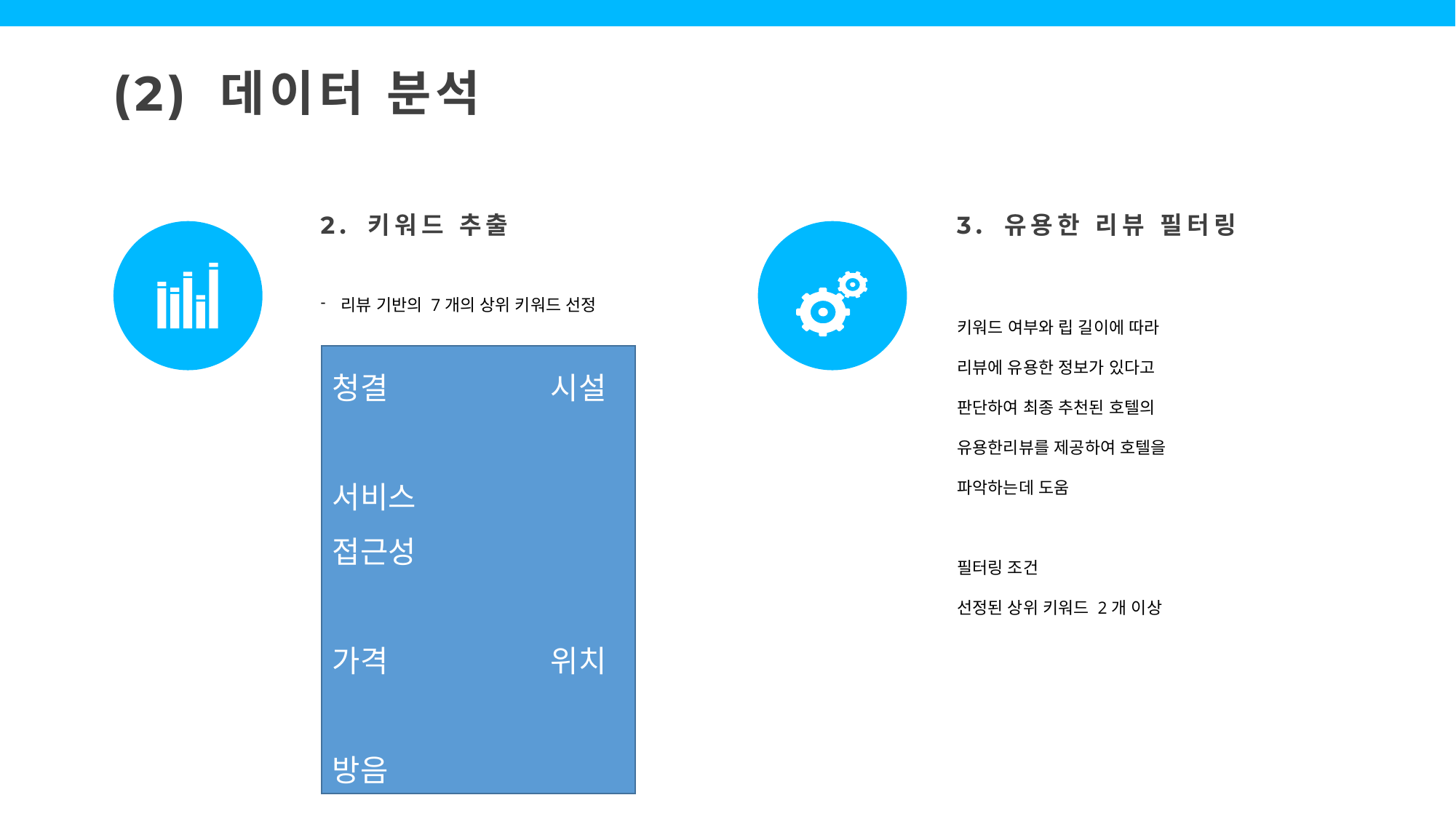

(2) 데이터 분석
2. 키워드 추출
3. 유용한 리뷰 필터링

리뷰 기반의 7개의 상위 키워드 선정

키워드 여부와 립 길이에 따라
리뷰에 유용한 정보가 있다고
판단하여 최종 추천된 호텔의
유용한리뷰를 제공하여 호텔을
파악하는데 도움

필터링 조건
선정된 상위 키워드 2개 이상
청결		시설

서비스		접근성

가격		위치

방음